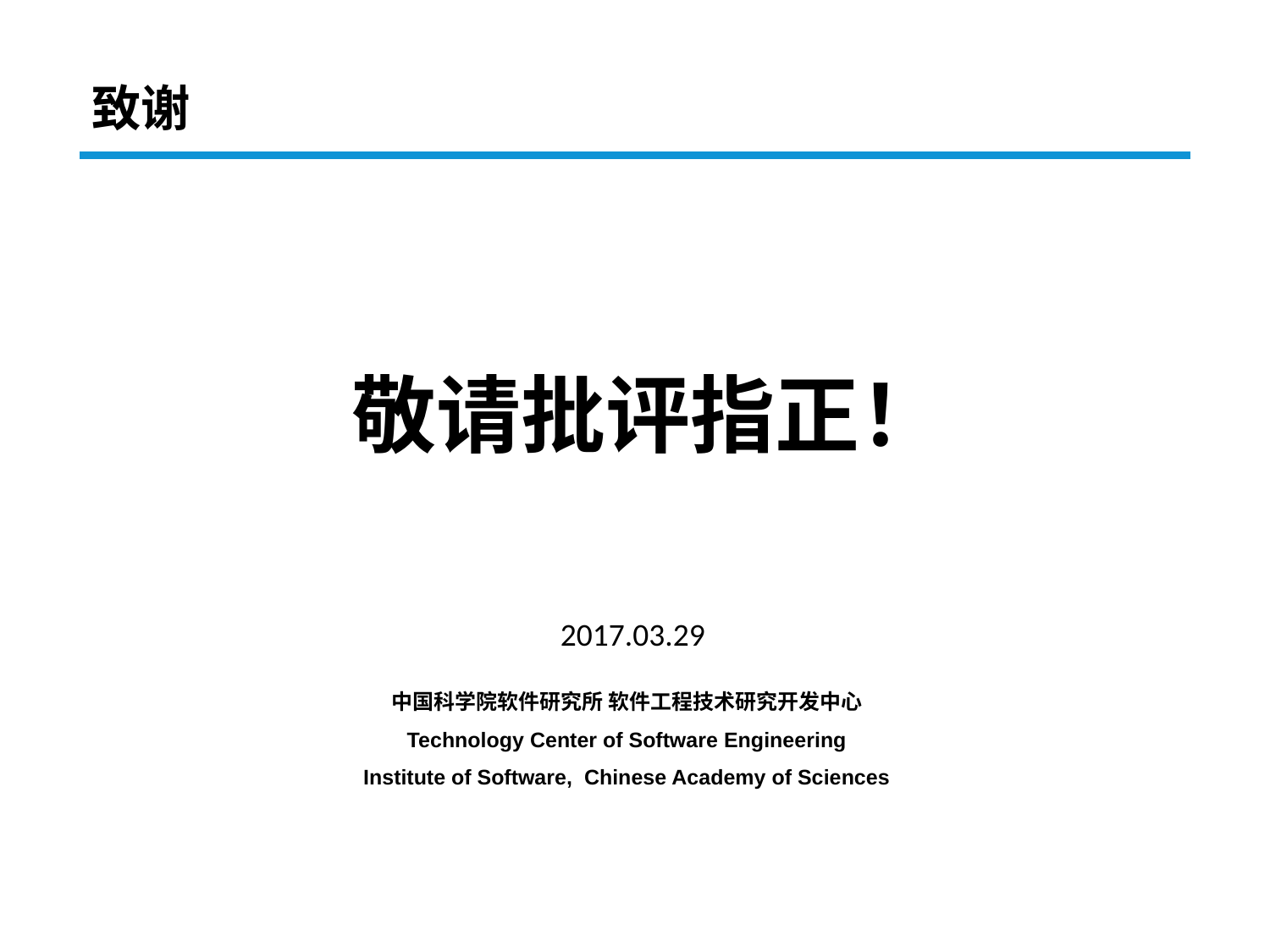

# 致谢
敬请批评指正！

2017.03.29
中国科学院软件研究所 软件工程技术研究开发中心
Technology Center of Software Engineering
Institute of Software,  Chinese Academy of Sciences